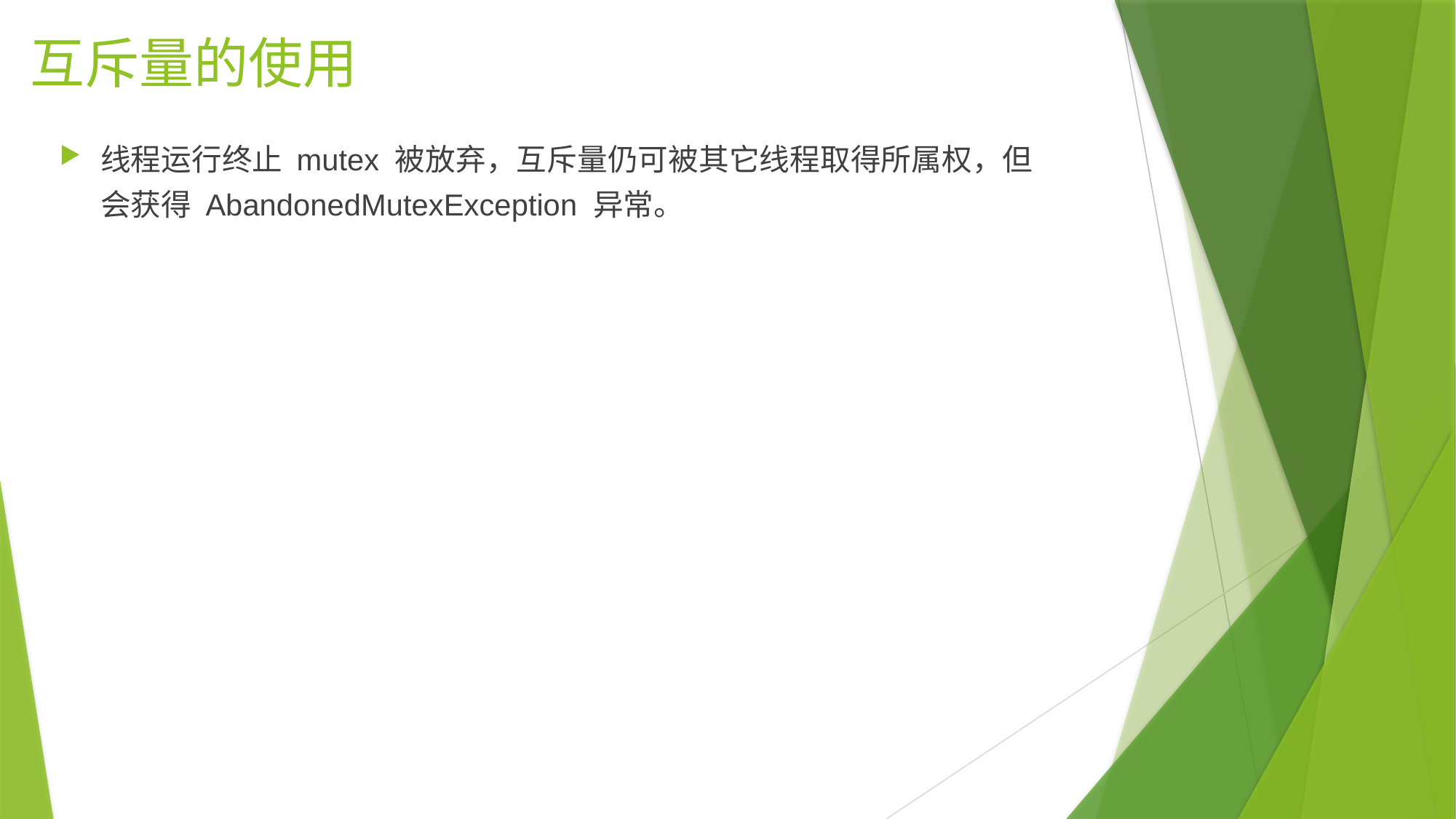

# 互斥量的使用
线程运行终止 mutex 被放弃，互斥量仍可被其它线程取得所属权，但会获得 AbandonedMutexException 异常。